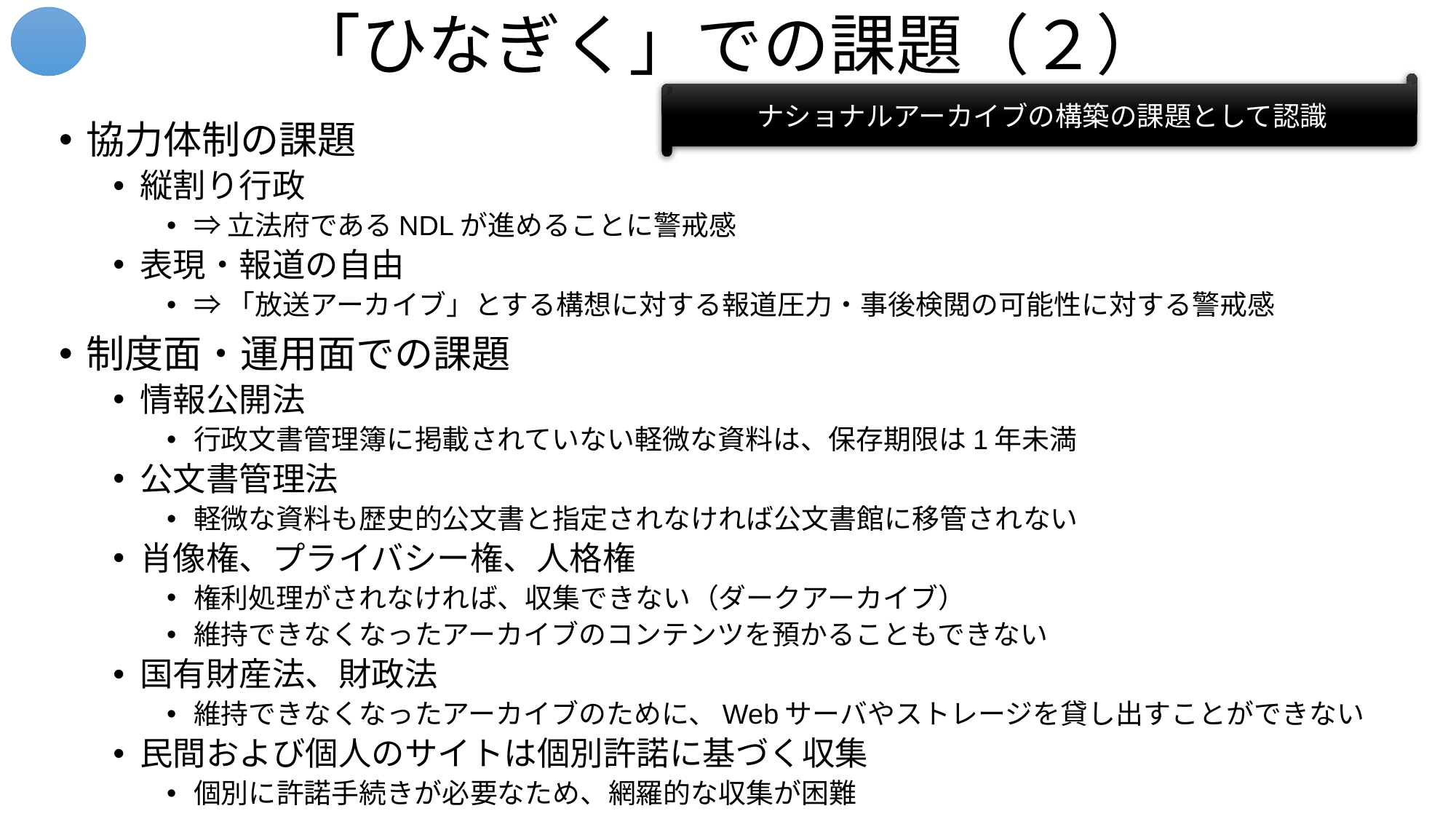

# 「ひなぎく」での課題（２）

ナショナルアーカイブの構築の課題として認識
協力体制の課題
縦割り行政
⇒立法府であるNDLが進めることに警戒感
表現・報道の自由
⇒「放送アーカイブ」とする構想に対する報道圧力・事後検閲の可能性に対する警戒感
制度面・運用面での課題
情報公開法
行政文書管理簿に掲載されていない軽微な資料は、保存期限は1年未満
公文書管理法
軽微な資料も歴史的公文書と指定されなければ公文書館に移管されない
肖像権、プライバシー権、人格権
権利処理がされなければ、収集できない（ダークアーカイブ）
維持できなくなったアーカイブのコンテンツを預かることもできない
国有財産法、財政法
維持できなくなったアーカイブのために、Webサーバやストレージを貸し出すことができない
民間および個人のサイトは個別許諾に基づく収集
個別に許諾手続きが必要なため、網羅的な収集が困難